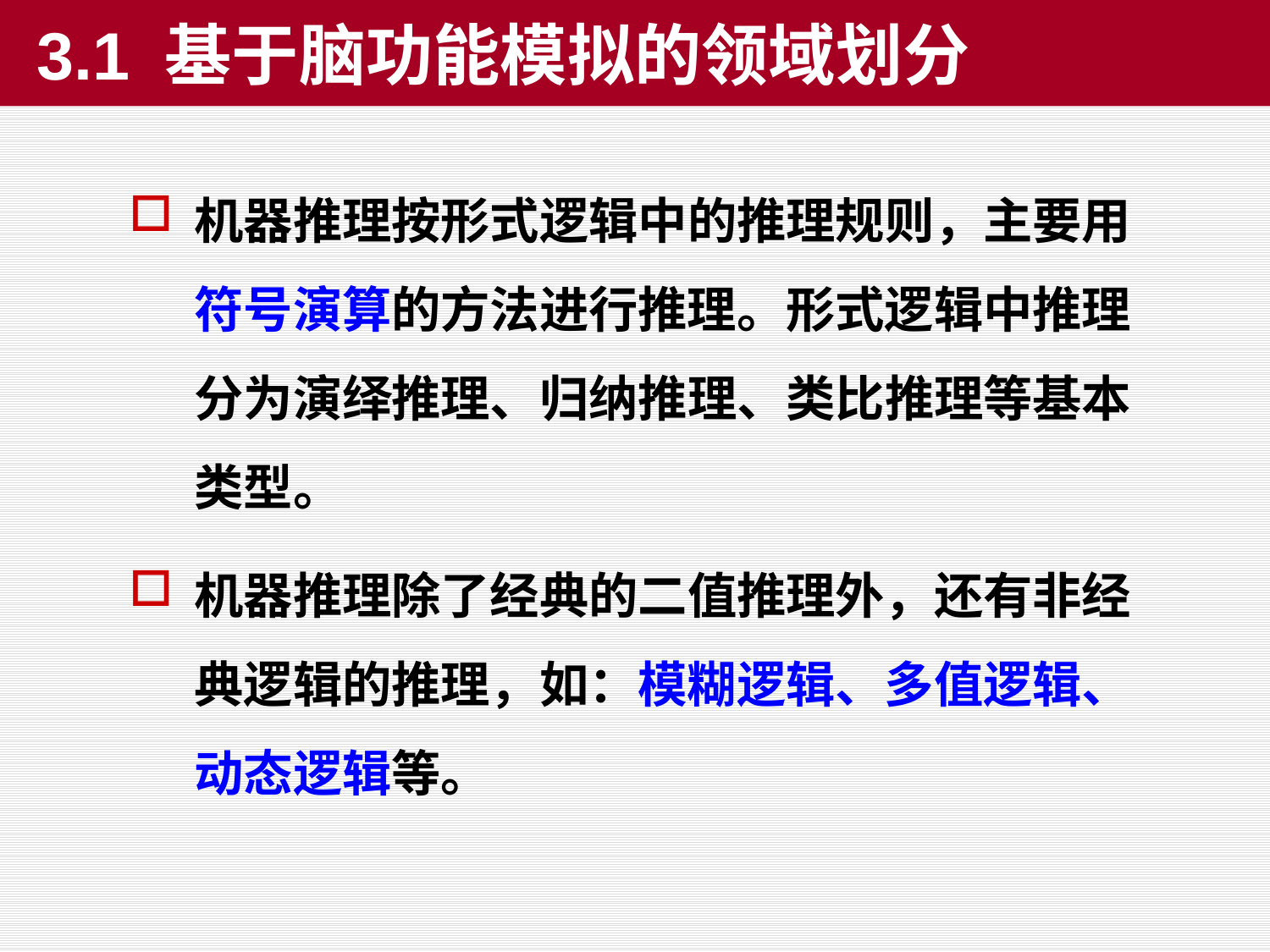

3.1 基于脑功能模拟的领域划分
机器推理按形式逻辑中的推理规则，主要用符号演算的方法进行推理。形式逻辑中推理分为演绎推理、归纳推理、类比推理等基本类型。
机器推理除了经典的二值推理外，还有非经典逻辑的推理，如：模糊逻辑、多值逻辑、动态逻辑等。